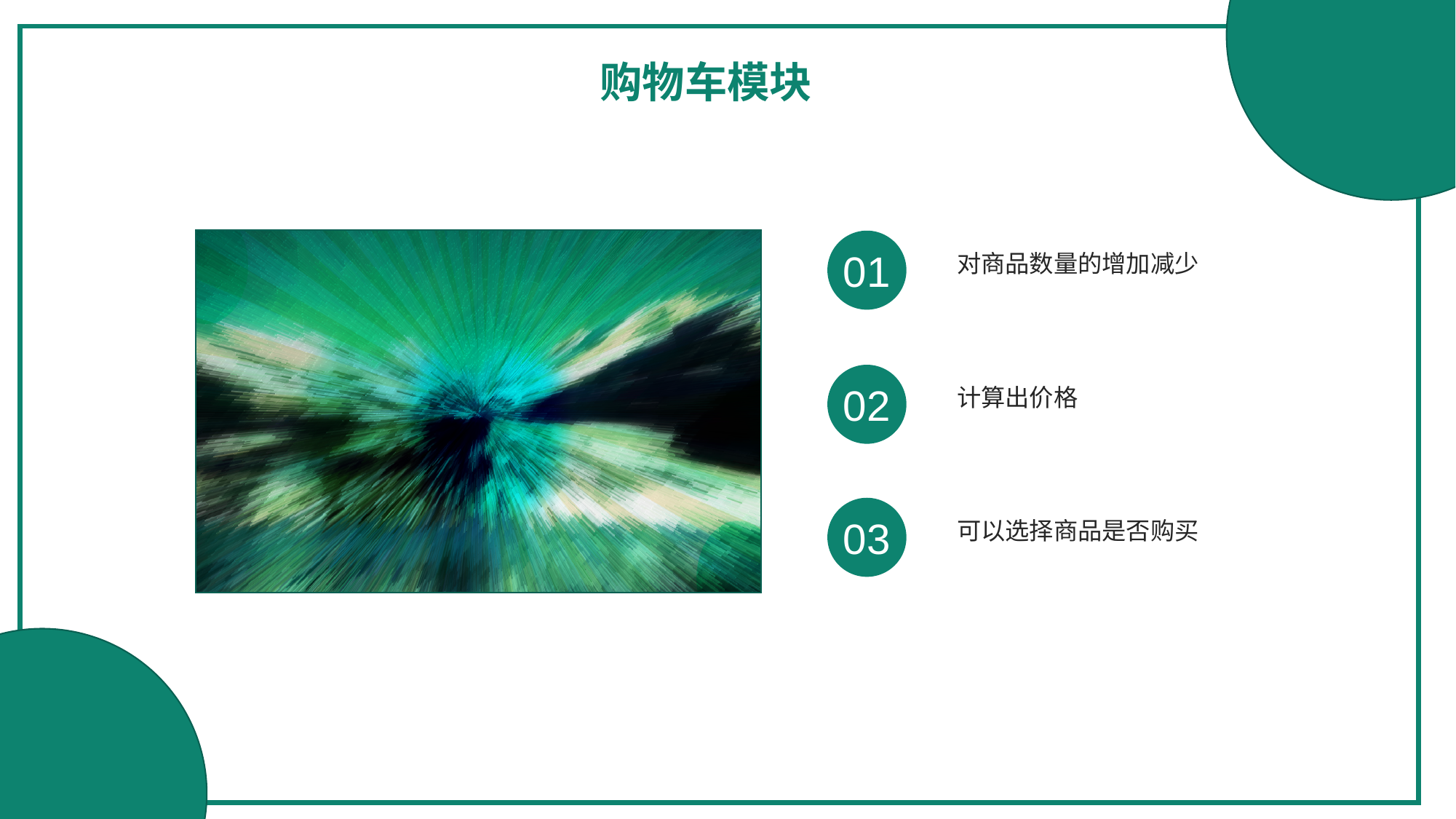

购物车模块

01
对商品数量的增加减少
02
计算出价格
03
可以选择商品是否购买